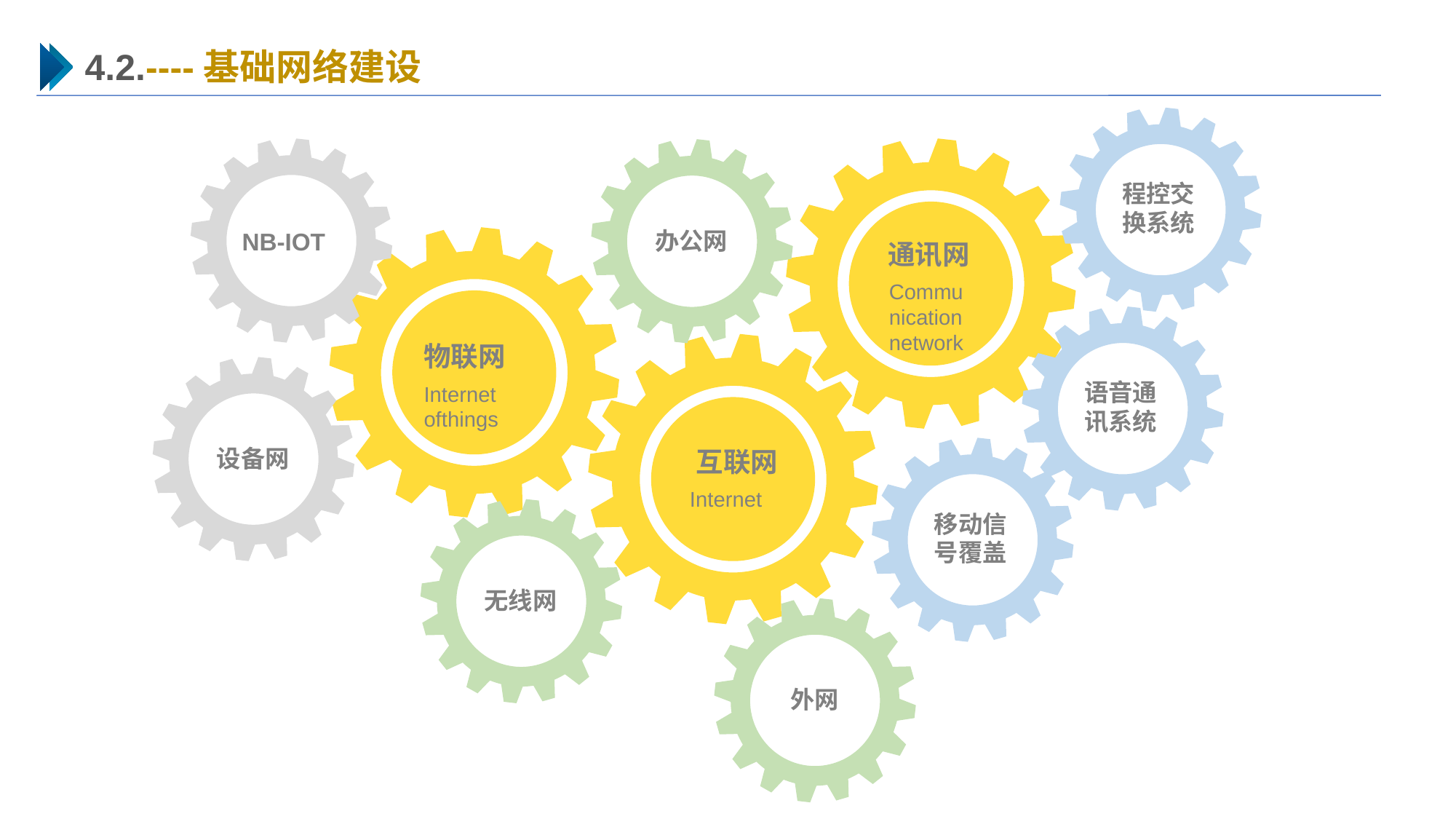

4.2.----基础网络建设

程控交换系统

NB-IOT

办公网

物联网
Internet ofthings
通讯网
Communication network

语音通讯系统

互联网
Internet

设备网

移动信号覆盖

无线网

外网